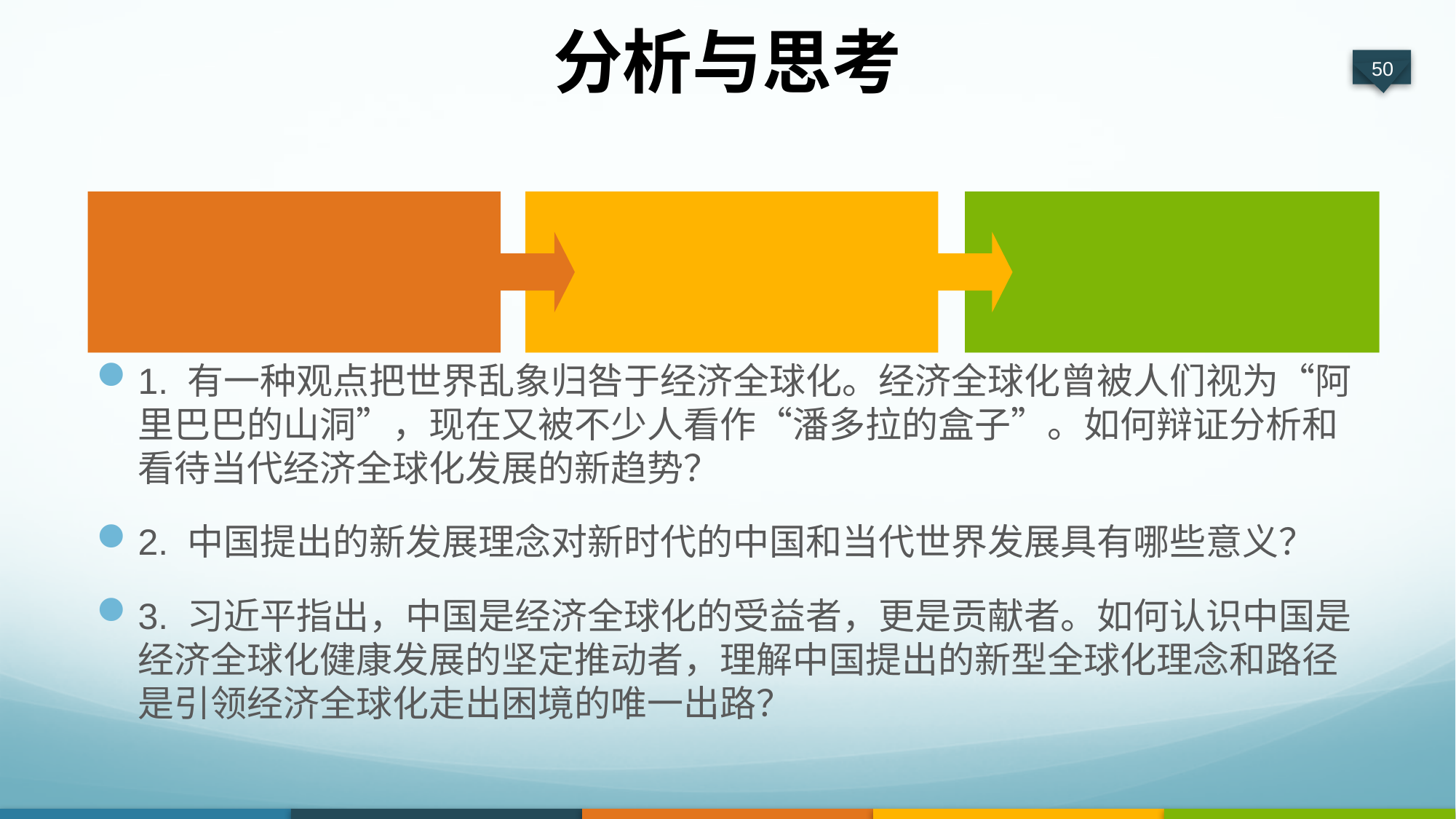

分析与思考

1. 有一种观点把世界乱象归咎于经济全球化。经济全球化曾被人们视为“阿里巴巴的山洞”，现在又被不少人看作“潘多拉的盒子”。如何辩证分析和看待当代经济全球化发展的新趋势？
2. 中国提出的新发展理念对新时代的中国和当代世界发展具有哪些意义？
3. 习近平指出，中国是经济全球化的受益者，更是贡献者。如何认识中国是经济全球化健康发展的坚定推动者，理解中国提出的新型全球化理念和路径是引领经济全球化走出困境的唯一出路？